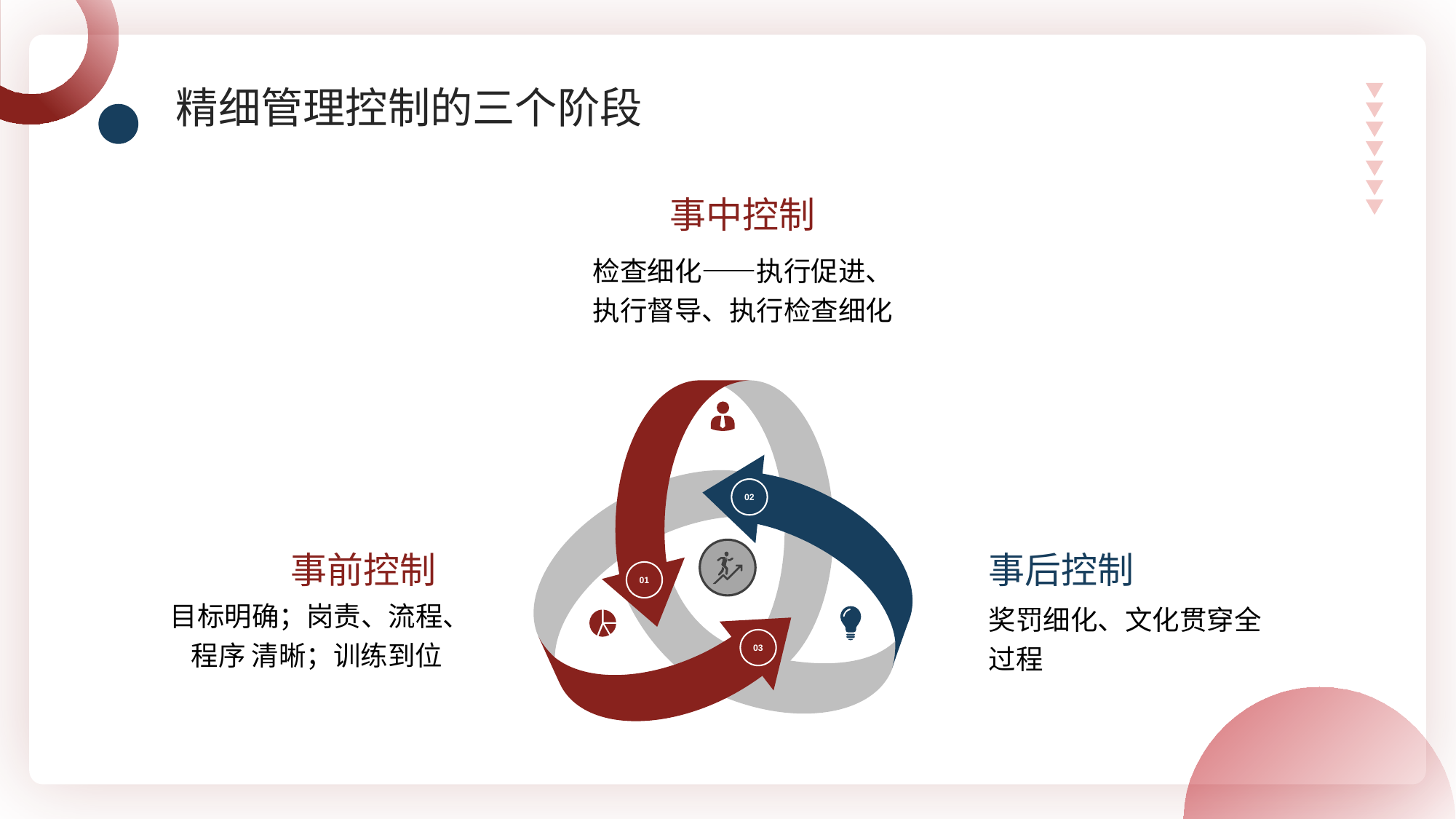

精细管理控制的三个阶段
事中控制
检查细化——执行促进、执行督导、执行检查细化

02

01

03
事前控制
目标明确；岗责、流程、程序 清晰；训练到位
事后控制
奖罚细化、文化贯穿全过程